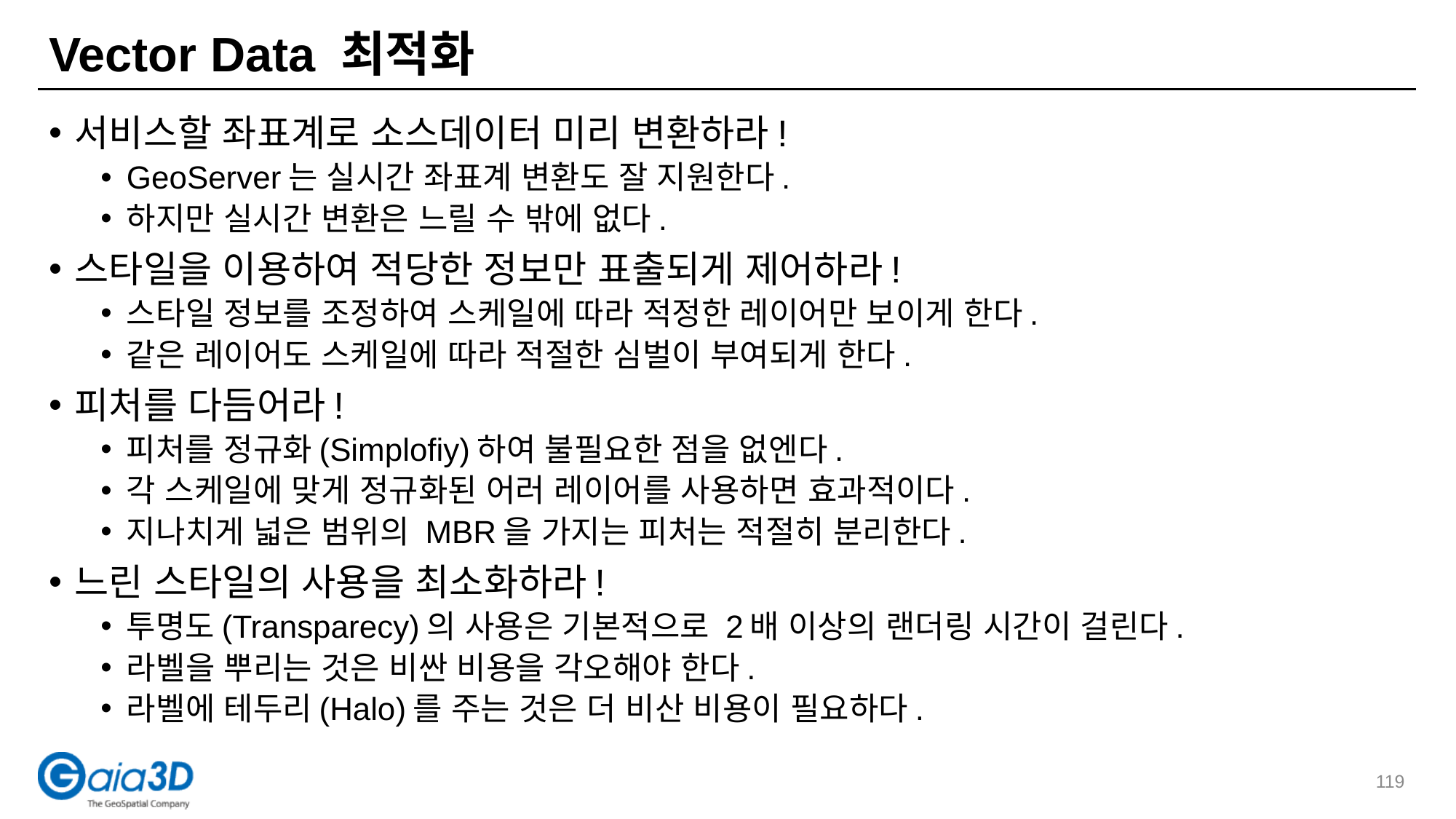

# Vector Data 최적화
서비스할 좌표계로 소스데이터 미리 변환하라!
GeoServer는 실시간 좌표계 변환도 잘 지원한다.
하지만 실시간 변환은 느릴 수 밖에 없다.
스타일을 이용하여 적당한 정보만 표출되게 제어하라!
스타일 정보를 조정하여 스케일에 따라 적정한 레이어만 보이게 한다.
같은 레이어도 스케일에 따라 적절한 심벌이 부여되게 한다.
피처를 다듬어라!
피처를 정규화(Simplofiy)하여 불필요한 점을 없엔다.
각 스케일에 맞게 정규화된 어러 레이어를 사용하면 효과적이다.
지나치게 넓은 범위의 MBR을 가지는 피처는 적절히 분리한다.
느린 스타일의 사용을 최소화하라!
투명도(Transparecy)의 사용은 기본적으로 2배 이상의 랜더링 시간이 걸린다.
라벨을 뿌리는 것은 비싼 비용을 각오해야 한다.
라벨에 테두리(Halo)를 주는 것은 더 비산 비용이 필요하다.
119